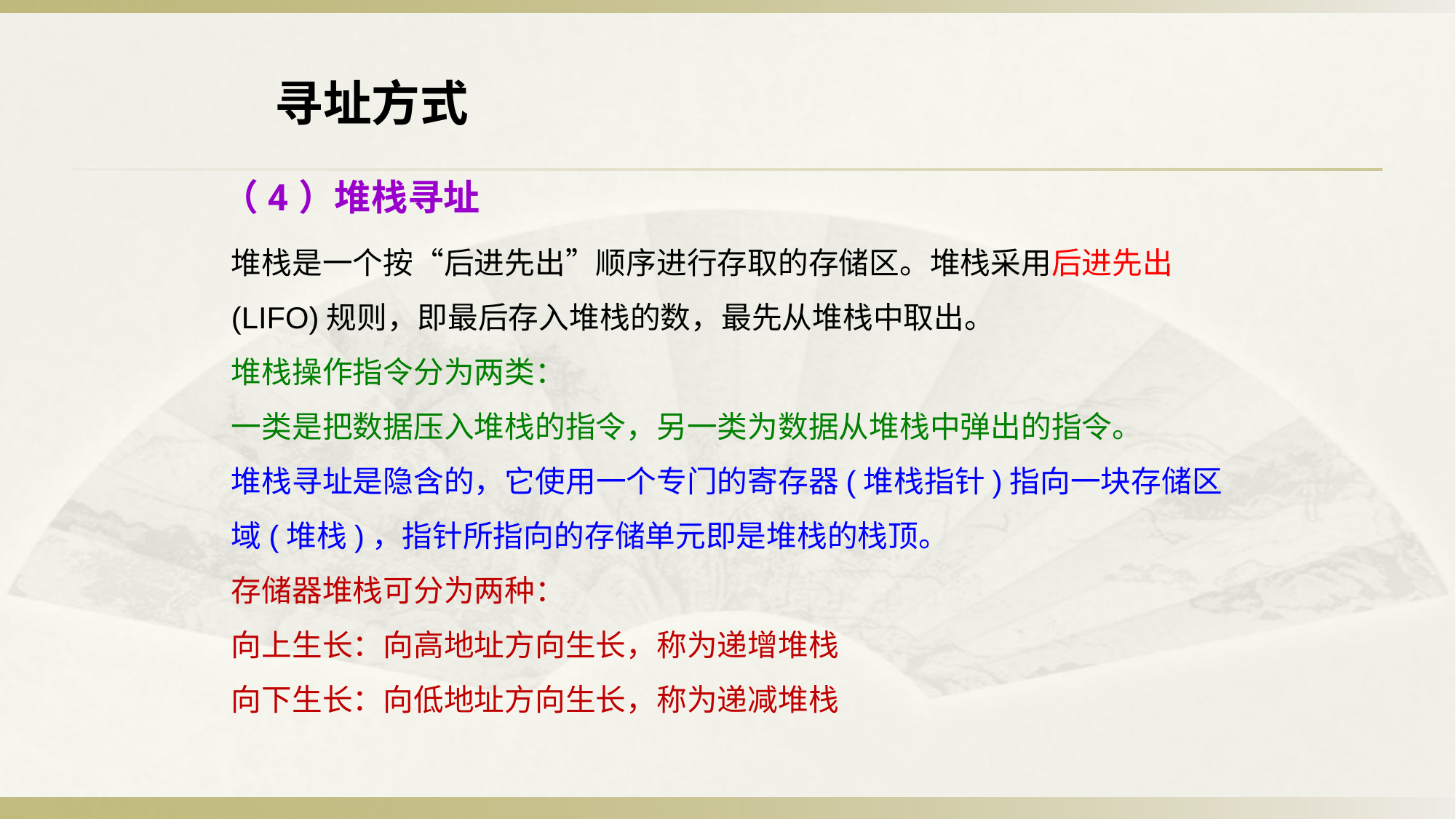

寻址方式
（4）堆栈寻址

堆栈是一个按“后进先出”顺序进行存取的存储区。堆栈采用后进先出(LIFO)规则，即最后存入堆栈的数，最先从堆栈中取出。
堆栈操作指令分为两类：
一类是把数据压入堆栈的指令，另一类为数据从堆栈中弹出的指令。
堆栈寻址是隐含的，它使用一个专门的寄存器(堆栈指针)指向一块存储区域(堆栈)，指针所指向的存储单元即是堆栈的栈顶。
存储器堆栈可分为两种：
向上生长：向高地址方向生长，称为递增堆栈
向下生长：向低地址方向生长，称为递减堆栈